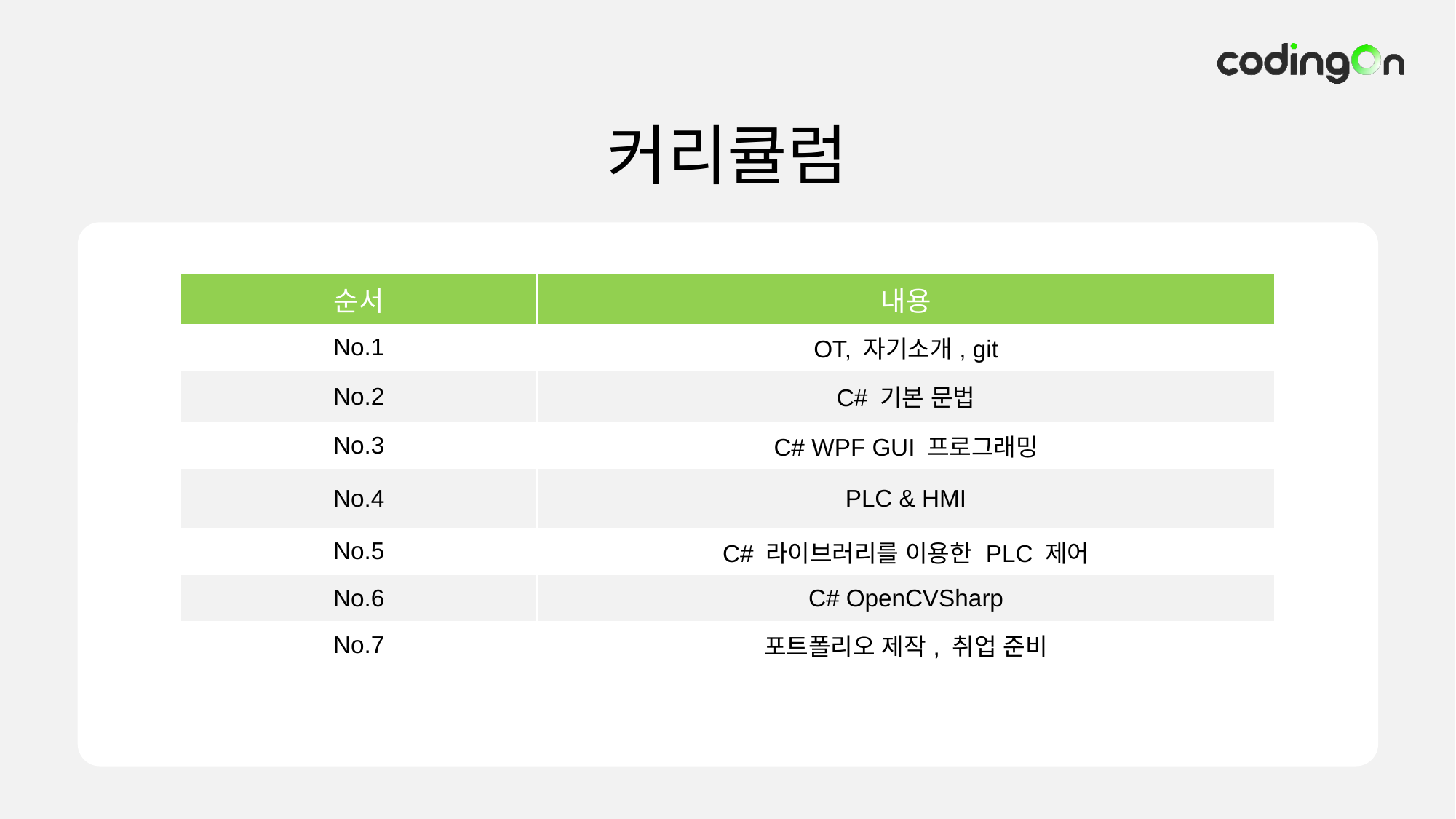

# 커리큘럼 (수정필요)
커리큘럼

| 순서 | 내용 |
| --- | --- |
| No.1 | OT, 자기소개, git |
| No.2 | C# 기본 문법 |
| No.3 | C# WPF GUI 프로그래밍 |
| No.4 | PLC & HMI |
| No.5 | C# 라이브러리를 이용한 PLC 제어 |
| No.6 | C# OpenCVSharp |
| No.7 | 포트폴리오 제작, 취업 준비 |